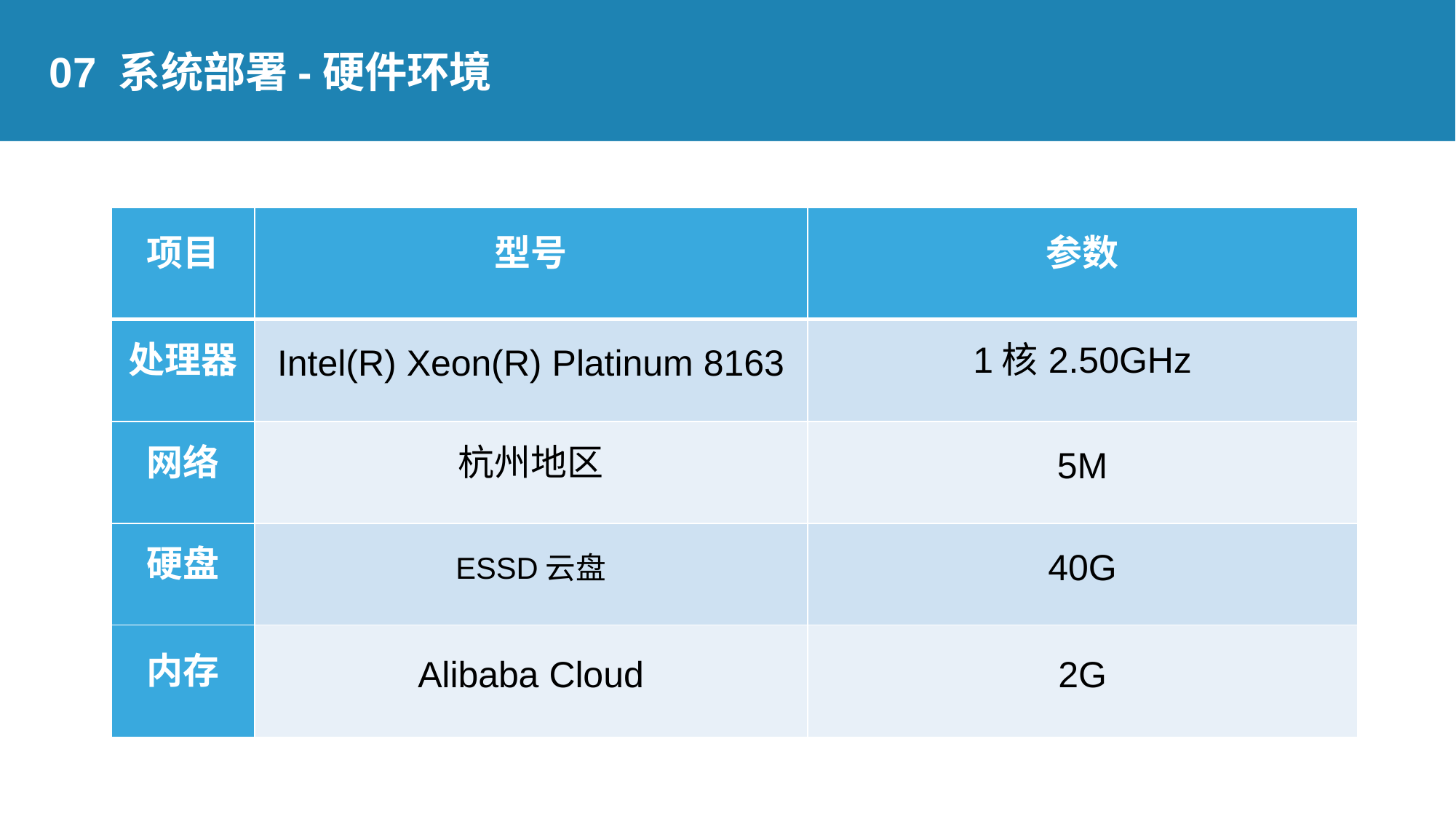

07 系统部署-硬件环境
| 项目 | 型号 | 参数 |
| --- | --- | --- |
| 处理器 | Intel(R) Xeon(R) Platinum 8163 | 1核2.50GHz |
| 网络 | 杭州地区 | 5M |
| 硬盘 | ESSD云盘 | 40G |
| 内存 | Alibaba Cloud | 2G |